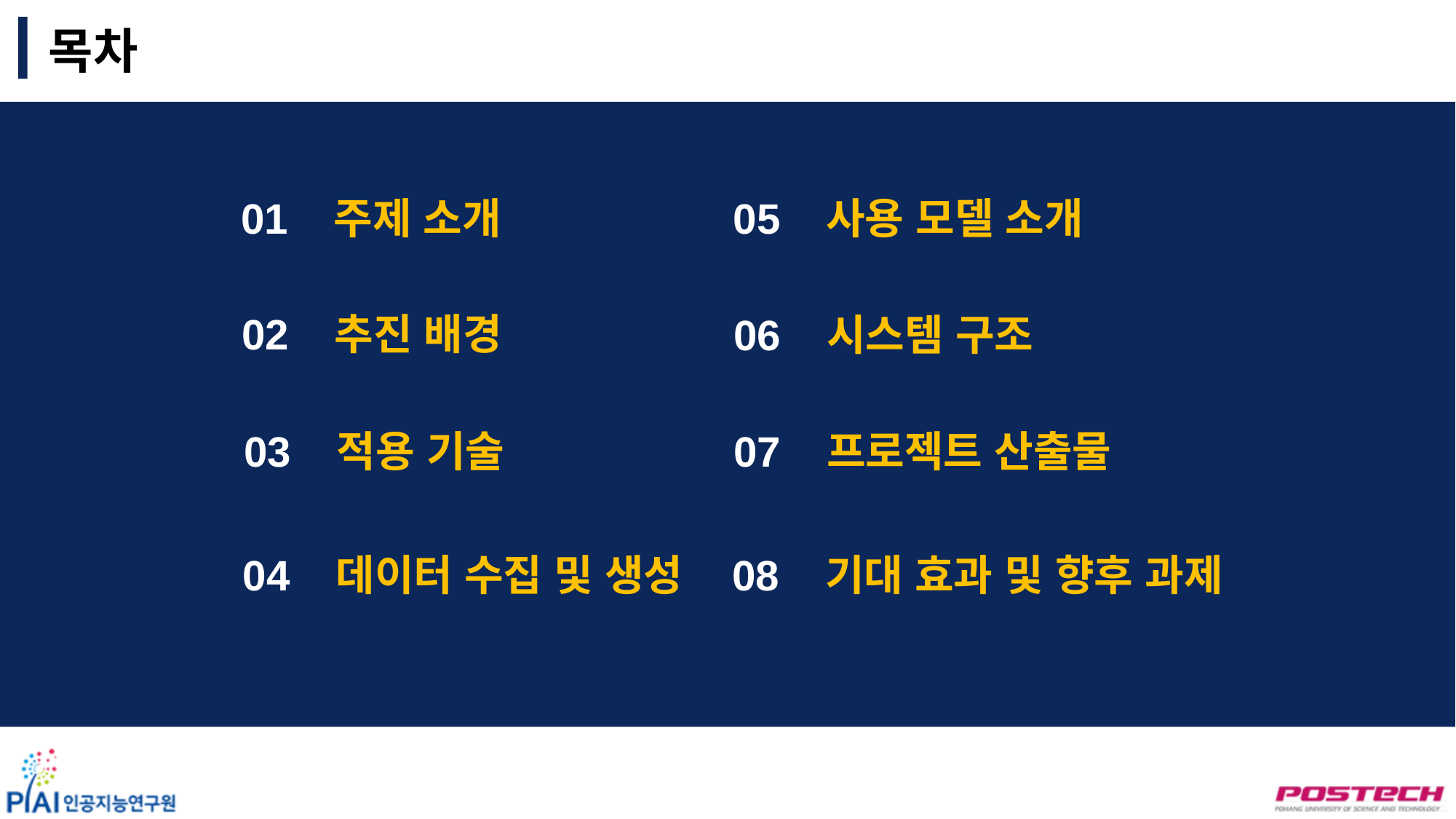

목차

01   주제 소개
05   사용 모델 소개
02   추진 배경
06   시스템 구조
03   적용 기술
07   프로젝트 산출물
04   데이터 수집 및 생성
08   기대 효과 및 향후 과제